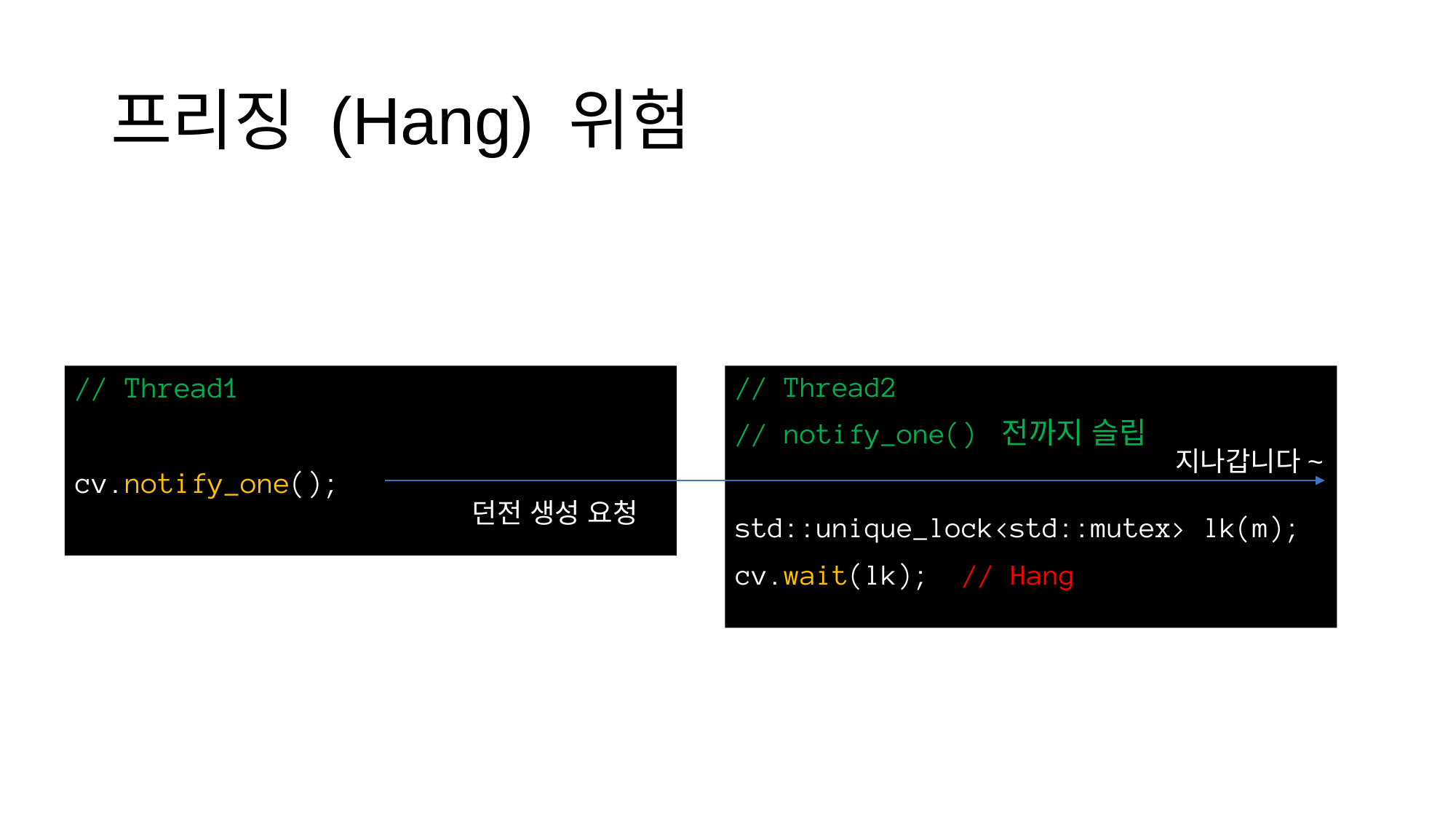

# 프리징 (Hang) 위험

// Thread1

cv.notify_one();
// Thread2
// notify_one() 전까지 슬립

std::unique_lock<std::mutex> lk(m);
cv.wait(lk);  // Hang
지나갑니다~
던전 생성 요청